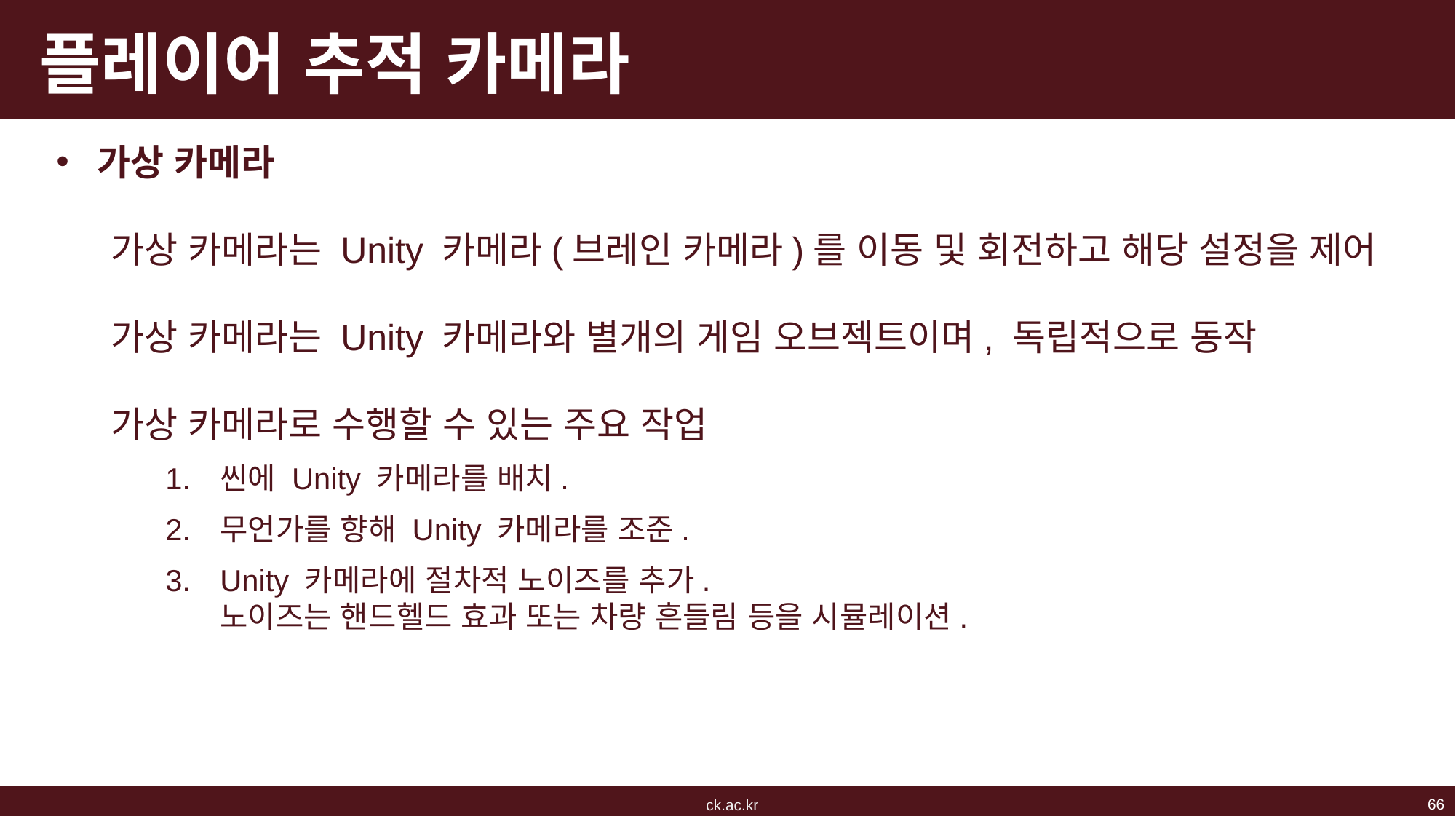

# 플레이어 추적 카메라
가상 카메라

가상 카메라는 Unity 카메라(브레인 카메라)를 이동 및 회전하고 해당 설정을 제어

가상 카메라는 Unity 카메라와 별개의 게임 오브젝트이며, 독립적으로 동작

가상 카메라로 수행할 수 있는 주요 작업

씬에 Unity 카메라를 배치.

무언가를 향해 Unity 카메라를 조준.

Unity 카메라에 절차적 노이즈를 추가.
노이즈는 핸드헬드 효과 또는 차량 흔들림 등을 시뮬레이션.
66
ck.ac.kr